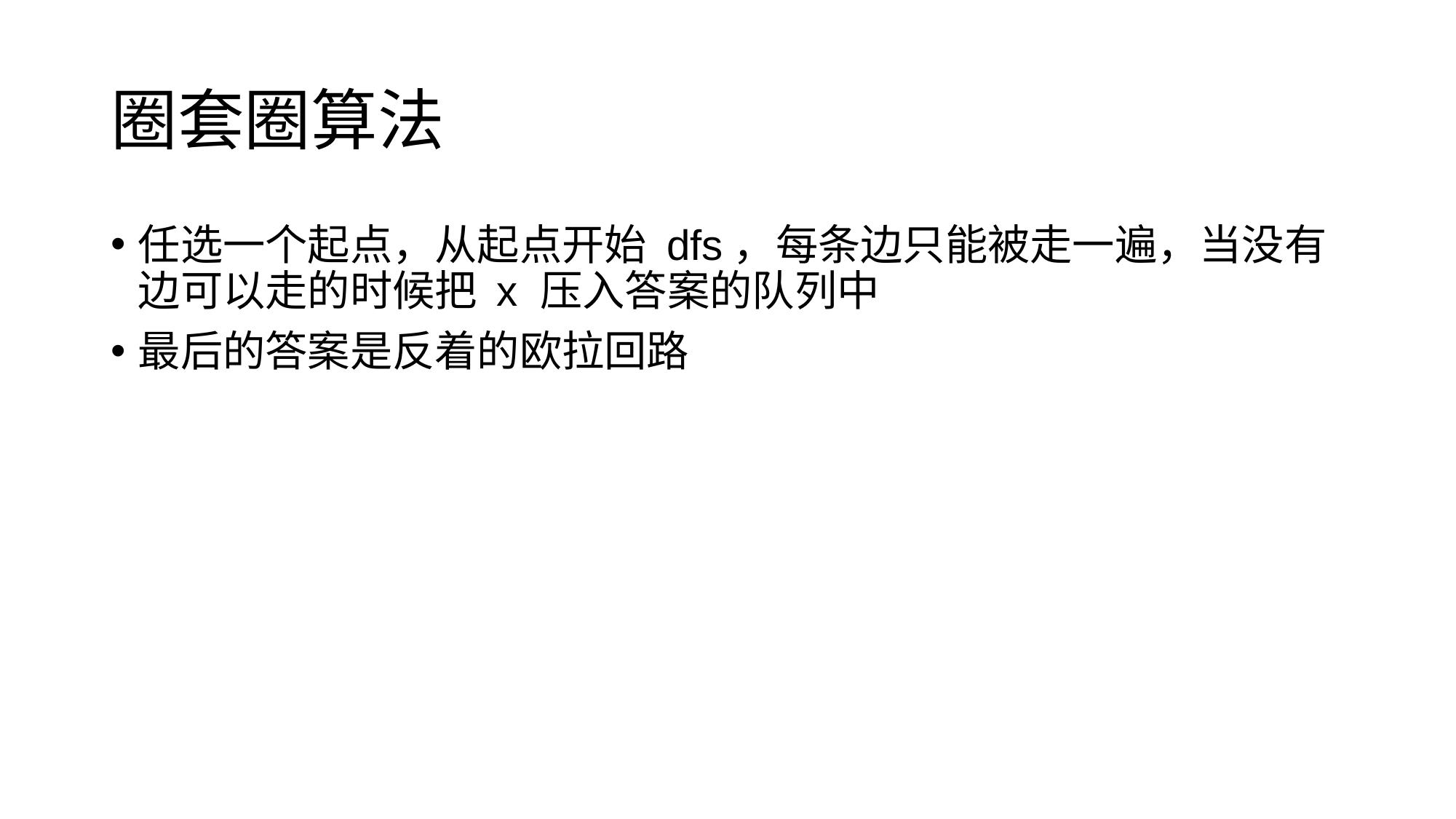

# 圈套圈算法
任选一个起点，从起点开始 dfs，每条边只能被走一遍，当没有边可以走的时候把 x 压入答案的队列中
最后的答案是反着的欧拉回路